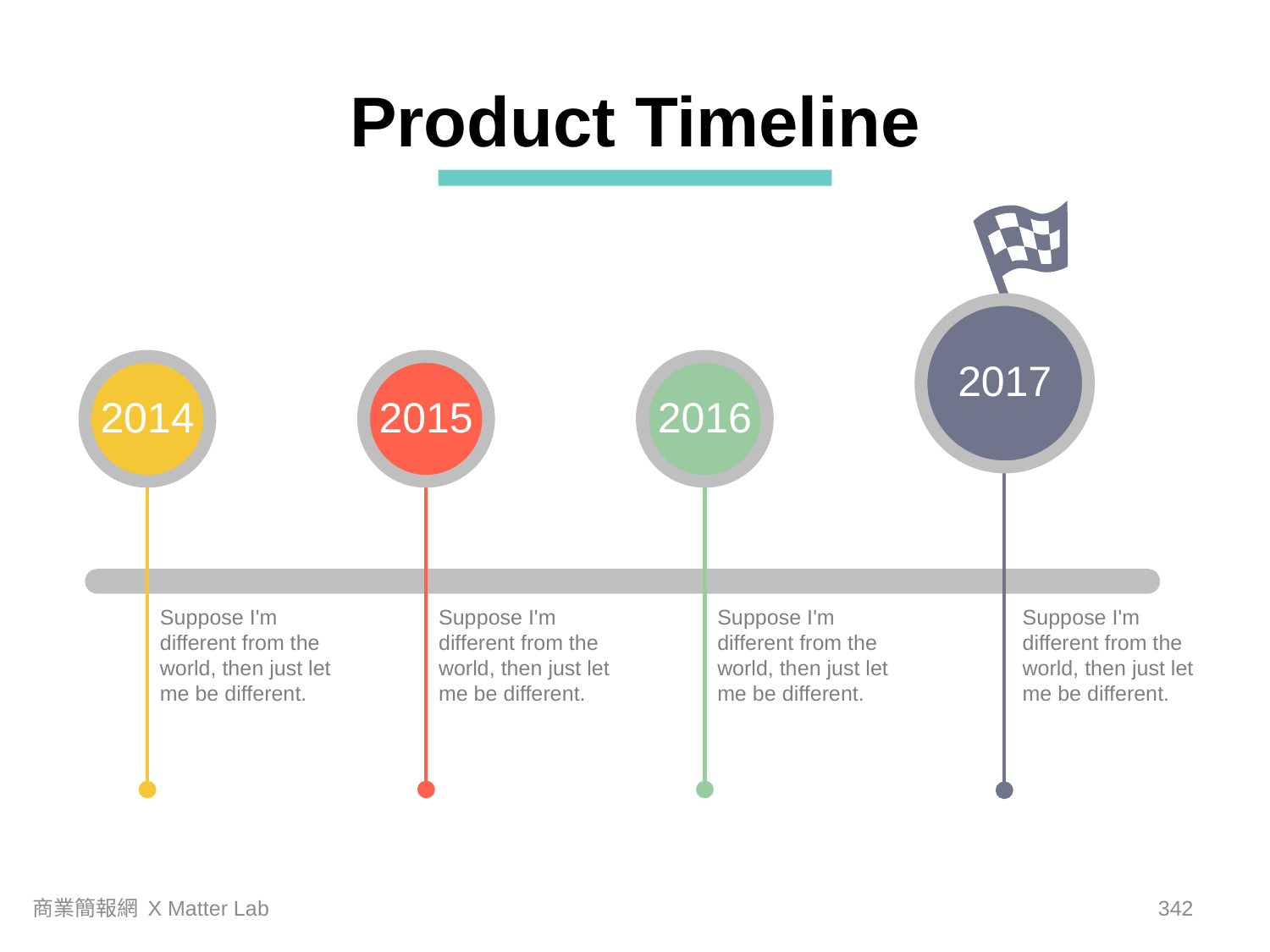

Product Timeline

2017

2014
2015
2016

Suppose I'm different from the world, then just let me be different.
Suppose I'm different from the world, then just let me be different.
Suppose I'm different from the world, then just let me be different.
Suppose I'm different from the world, then just let me be different.
商業簡報網 X Matter Lab
342